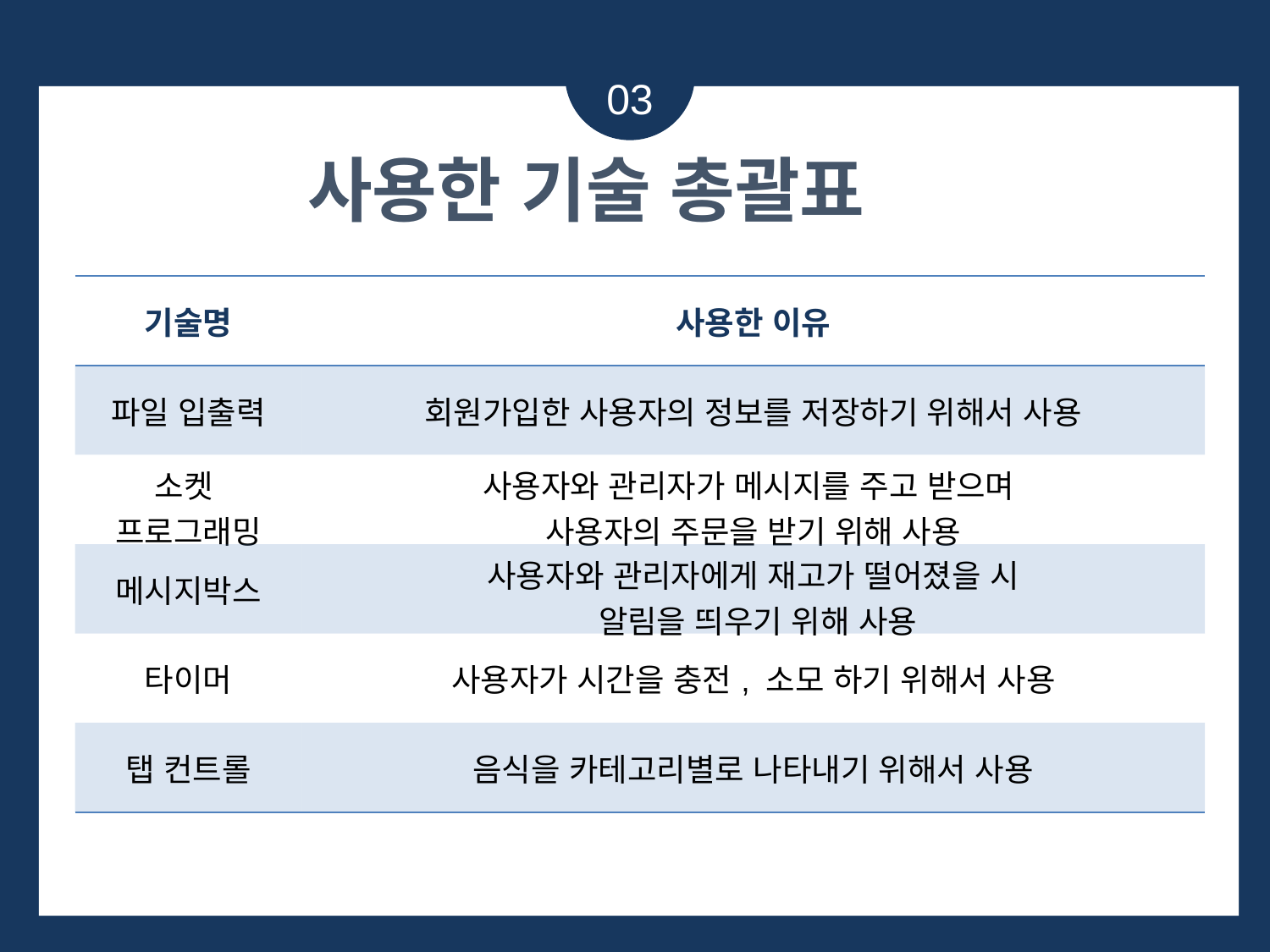

03

사용한 기술 총괄표
| 기술명 | 사용한 이유 |
| --- | --- |
| 파일 입출력 | 회원가입한 사용자의 정보를 저장하기 위해서 사용 |
| 소켓 프로그래밍 | 사용자와 관리자가 메시지를 주고 받으며 사용자의 주문을 받기 위해 사용 |
| 메시지박스 | 사용자와 관리자에게 재고가 떨어졌을 시 알림을 띄우기 위해 사용 |
| 타이머 | 사용자가 시간을 충전, 소모 하기 위해서 사용 |
| 탭 컨트롤 | 음식을 카테고리별로 나타내기 위해서 사용 |